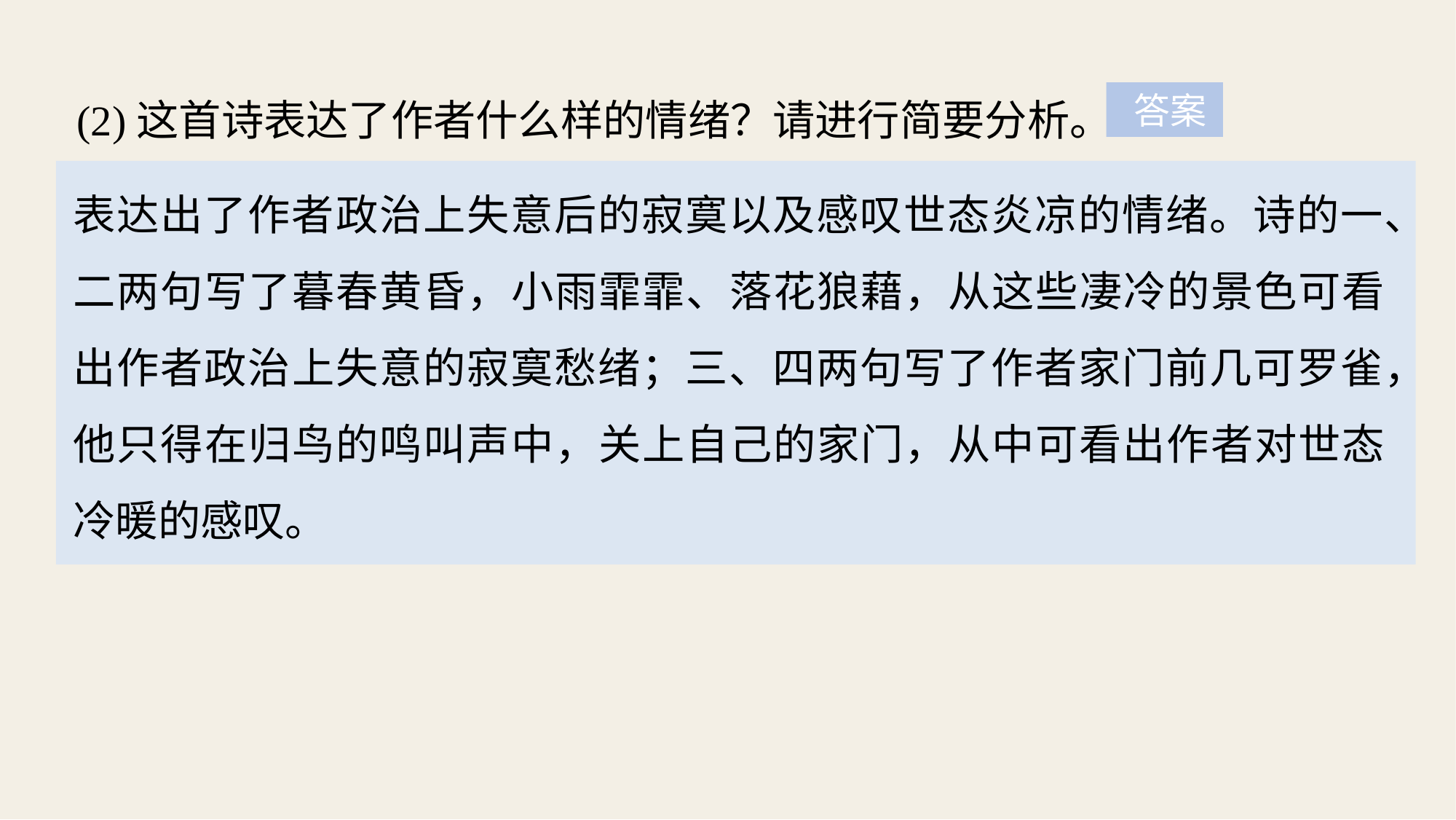

(2)这首诗表达了作者什么样的情绪？请进行简要分析。
 答案
表达出了作者政治上失意后的寂寞以及感叹世态炎凉的情绪。诗的一、二两句写了暮春黄昏，小雨霏霏、落花狼藉，从这些凄冷的景色可看出作者政治上失意的寂寞愁绪；三、四两句写了作者家门前几可罗雀，他只得在归鸟的鸣叫声中，关上自己的家门，从中可看出作者对世态冷暖的感叹。